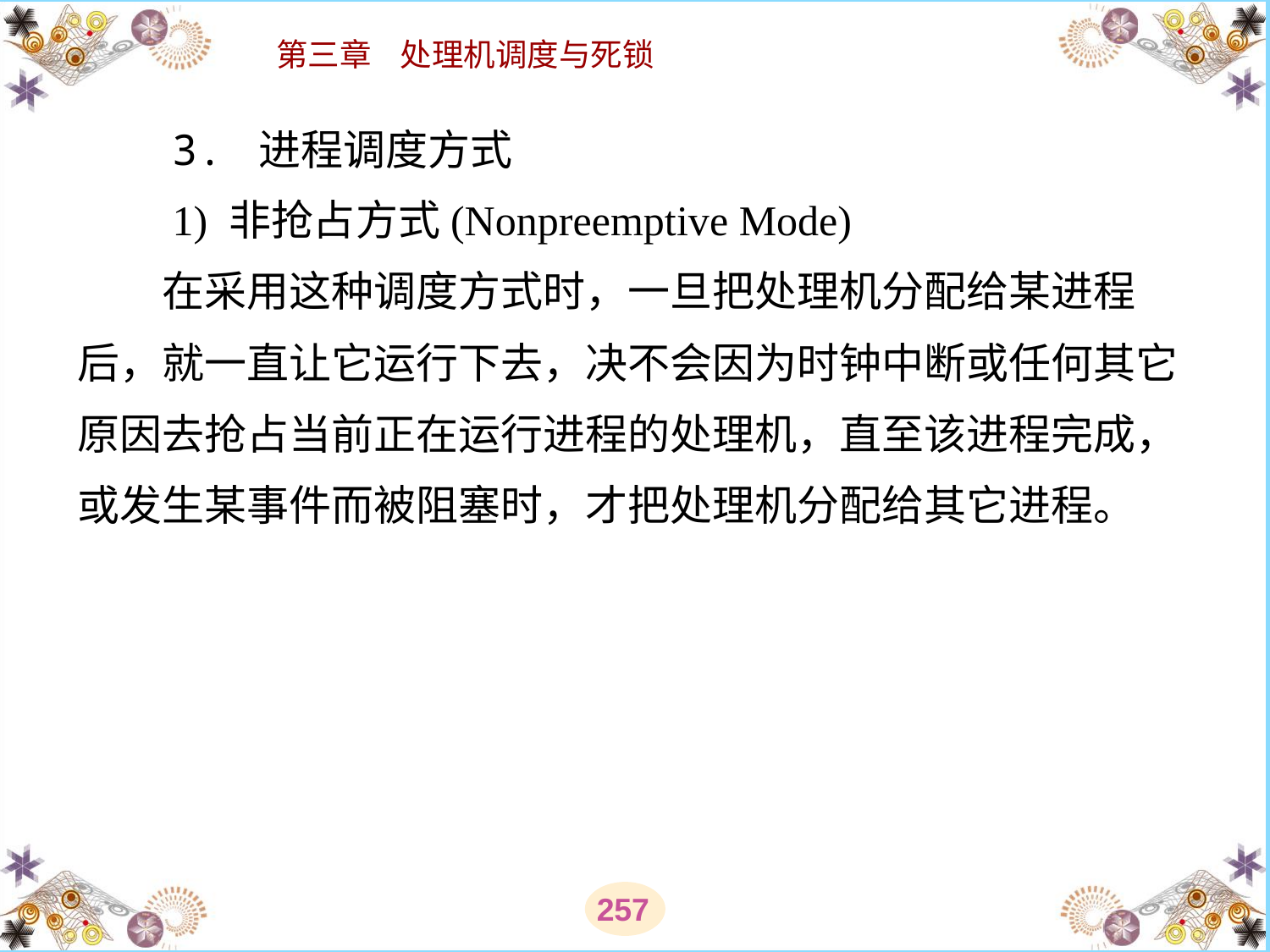

# 3. 进程调度方式 　　1) 非抢占方式(Nonpreemptive Mode) 　　在采用这种调度方式时，一旦把处理机分配给某进程后，就一直让它运行下去，决不会因为时钟中断或任何其它原因去抢占当前正在运行进程的处理机，直至该进程完成，或发生某事件而被阻塞时，才把处理机分配给其它进程。